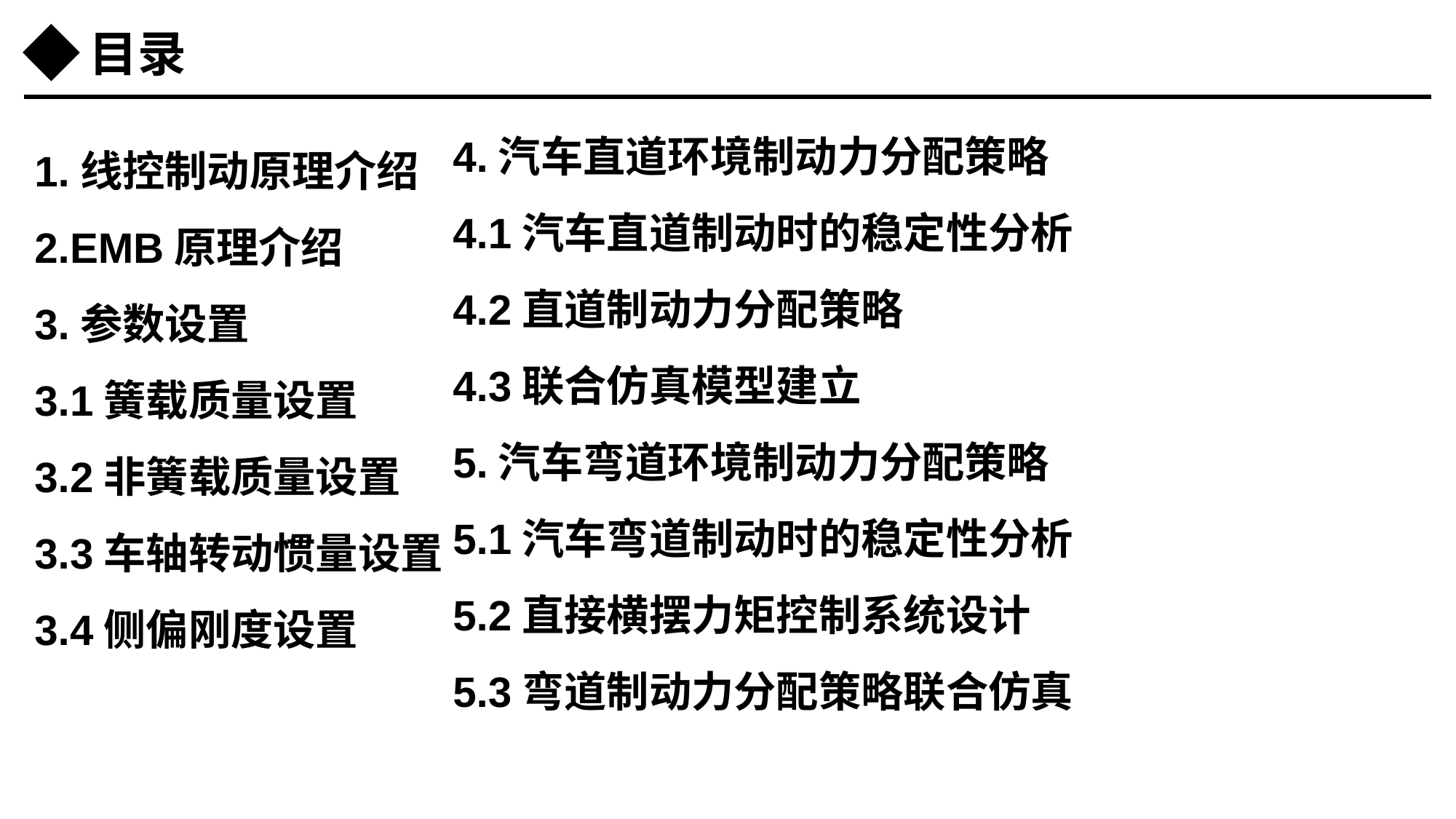

目录

1.线控制动原理介绍
2.EMB原理介绍
3.参数设置
3.1簧载质量设置
3.2非簧载质量设置
3.3车轴转动惯量设置
3.4侧偏刚度设置
4.汽车直道环境制动力分配策略
4.1汽车直道制动时的稳定性分析
4.2直道制动力分配策略
4.3联合仿真模型建立
5.汽车弯道环境制动力分配策略
5.1汽车弯道制动时的稳定性分析
5.2直接横摆力矩控制系统设计
5.3弯道制动力分配策略联合仿真